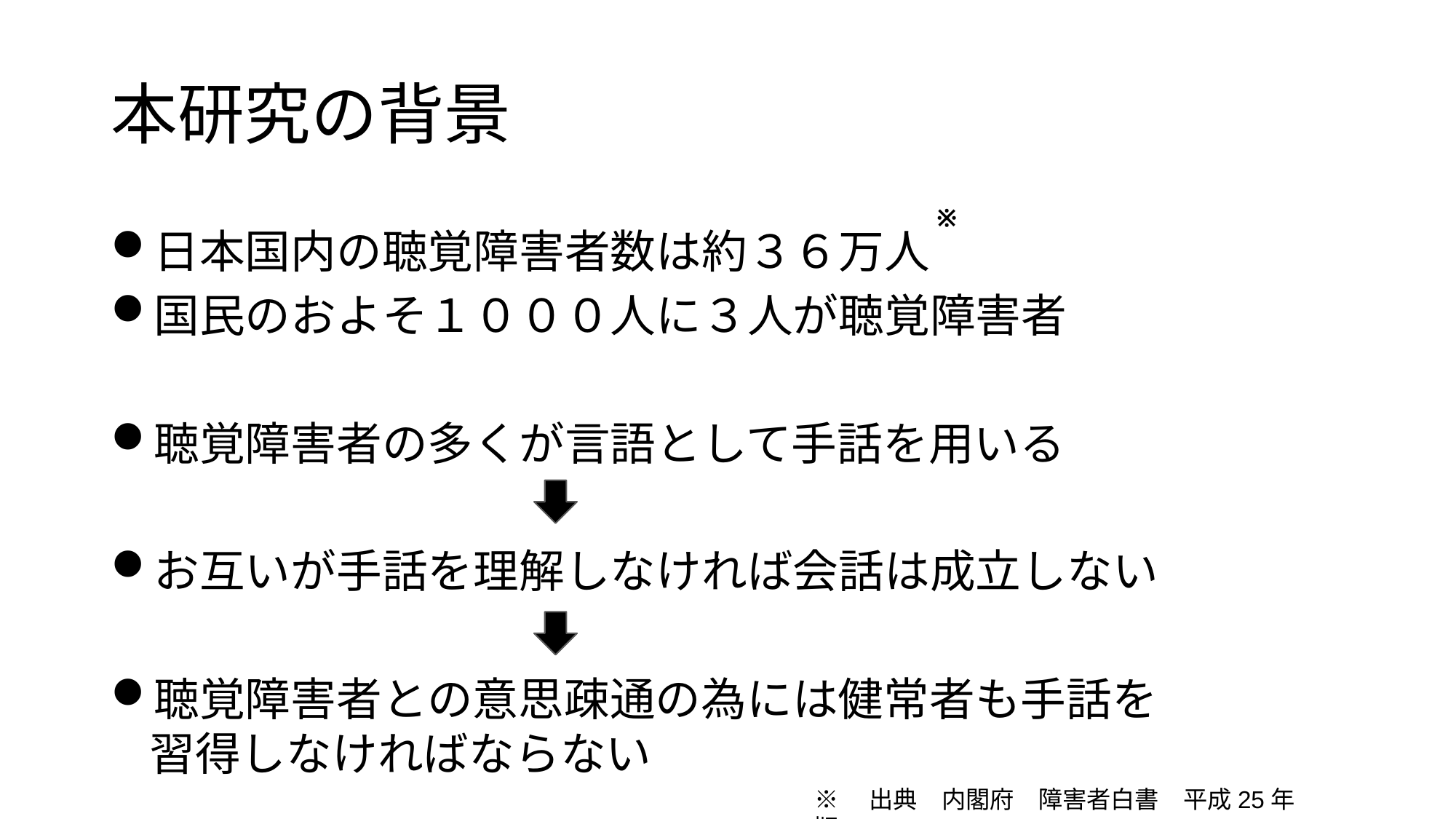

# 本研究の背景
※
日本国内の聴覚障害者数は約３６万人
国民のおよそ１０００人に３人が聴覚障害者

聴覚障害者の多くが言語として手話を用いる

お互いが手話を理解しなければ会話は成立しない

聴覚障害者との意思疎通の為には健常者も手話を　　　　習得しなければならない

※　出典　内閣府　障害者白書　平成25年版